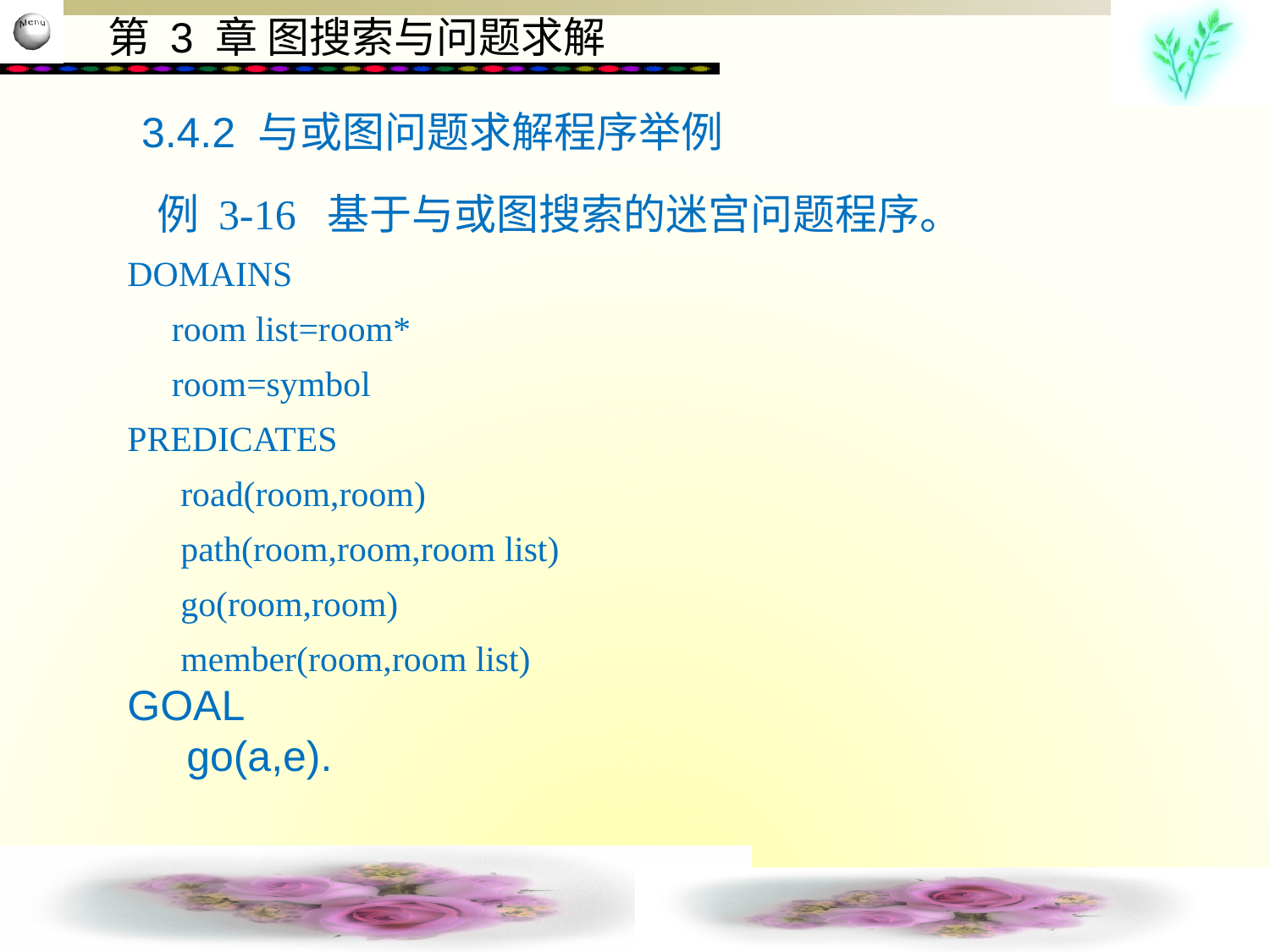

3.4.2 与或图问题求解程序举例
  例 3-16  基于与或图搜索的迷宫问题程序。
DOMAINS
     room list=room*
     room=symbol
PREDICATES
      road(room,room)
      path(room,room,room list)
      go(room,room)
      member(room,room list)
GOAL
     go(a,e).